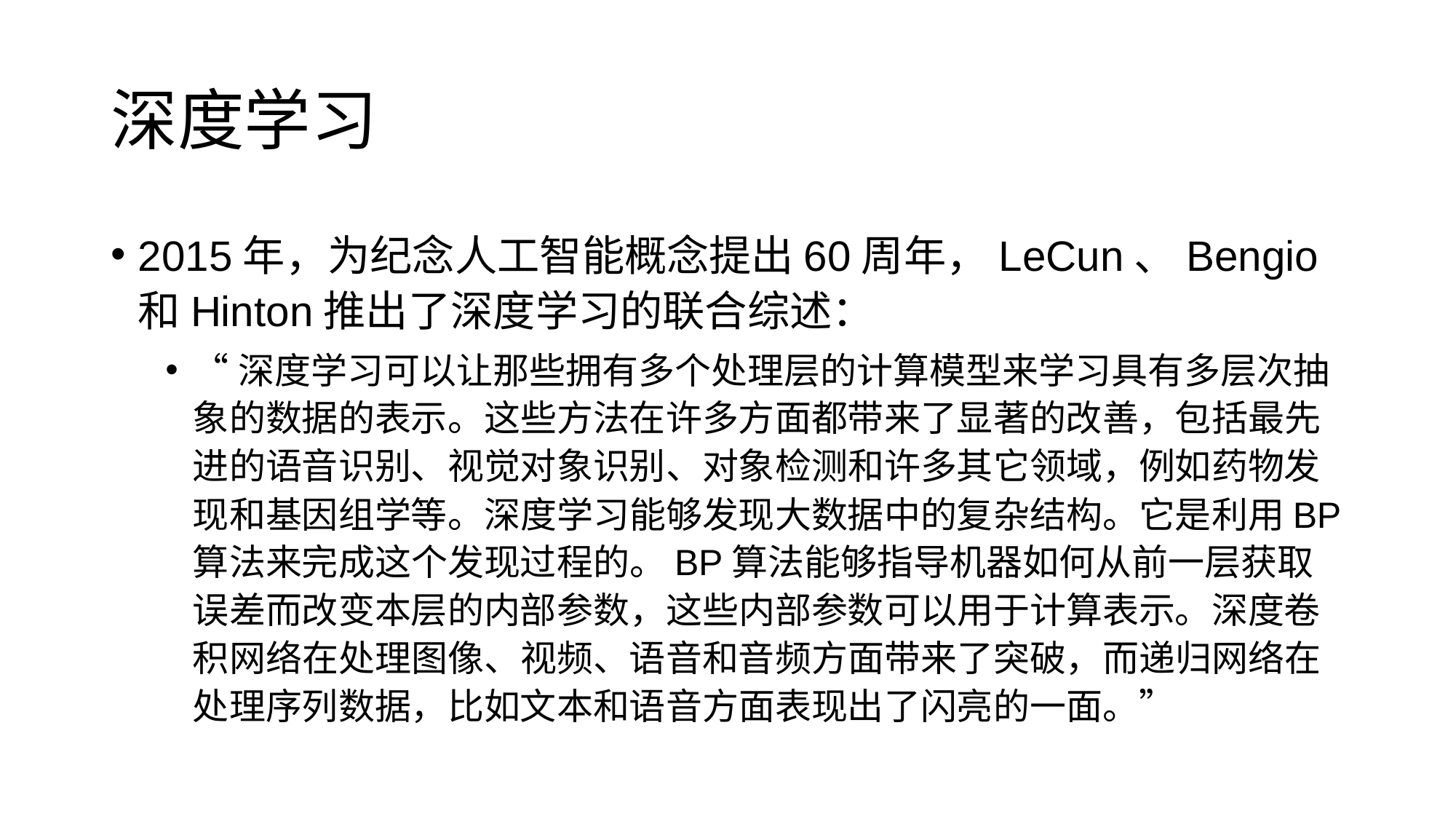

# 深度学习
2015年，为纪念人工智能概念提出60周年，LeCun、Bengio和Hinton推出了深度学习的联合综述：
“深度学习可以让那些拥有多个处理层的计算模型来学习具有多层次抽象的数据的表示。这些方法在许多方面都带来了显著的改善，包括最先进的语音识别、视觉对象识别、对象检测和许多其它领域，例如药物发现和基因组学等。深度学习能够发现大数据中的复杂结构。它是利用BP算法来完成这个发现过程的。BP算法能够指导机器如何从前一层获取误差而改变本层的内部参数，这些内部参数可以用于计算表示。深度卷积网络在处理图像、视频、语音和音频方面带来了突破，而递归网络在处理序列数据，比如文本和语音方面表现出了闪亮的一面。”